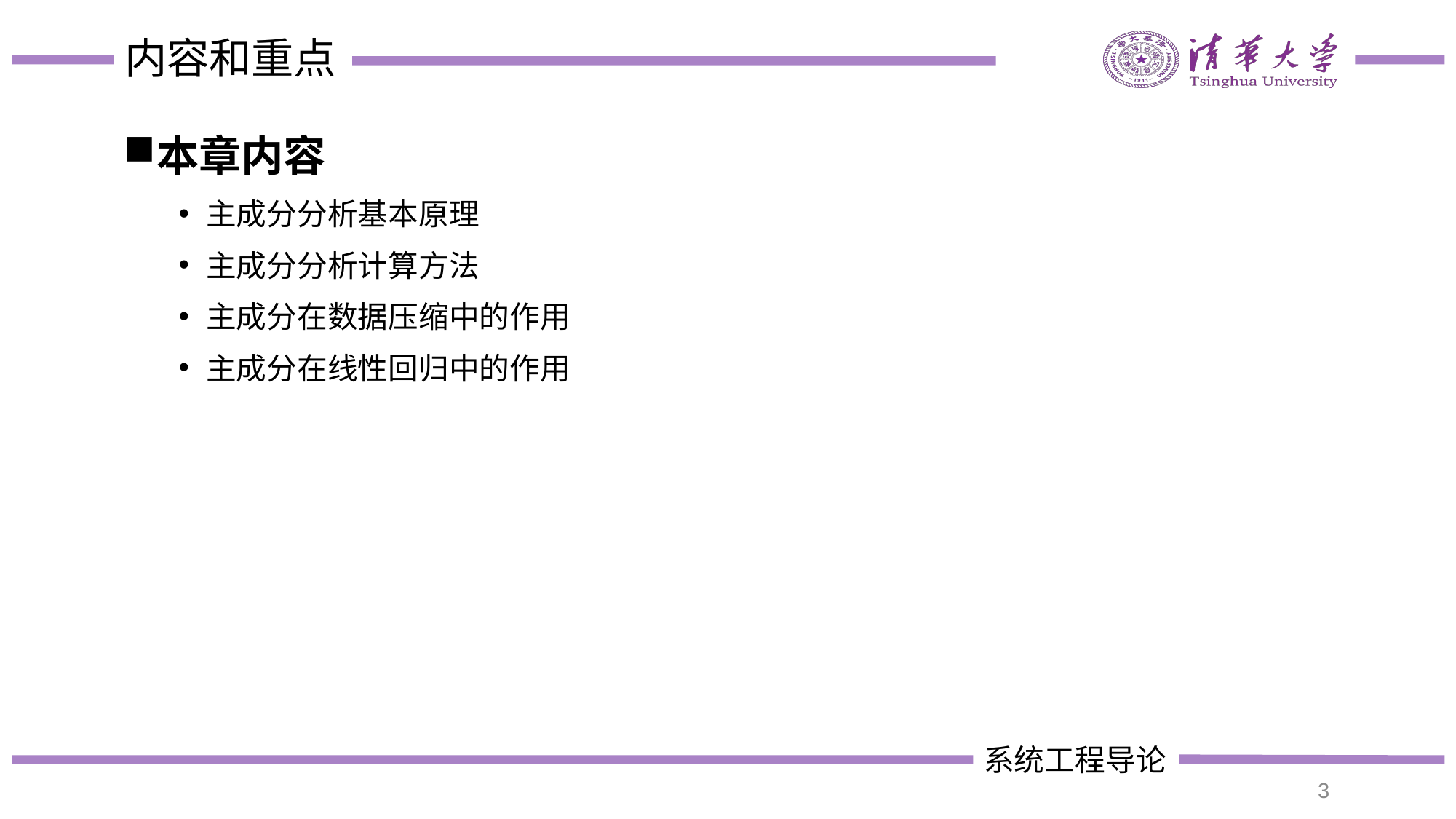

# 内容和重点
本章内容
主成分分析基本原理
主成分分析计算方法
主成分在数据压缩中的作用
主成分在线性回归中的作用

3